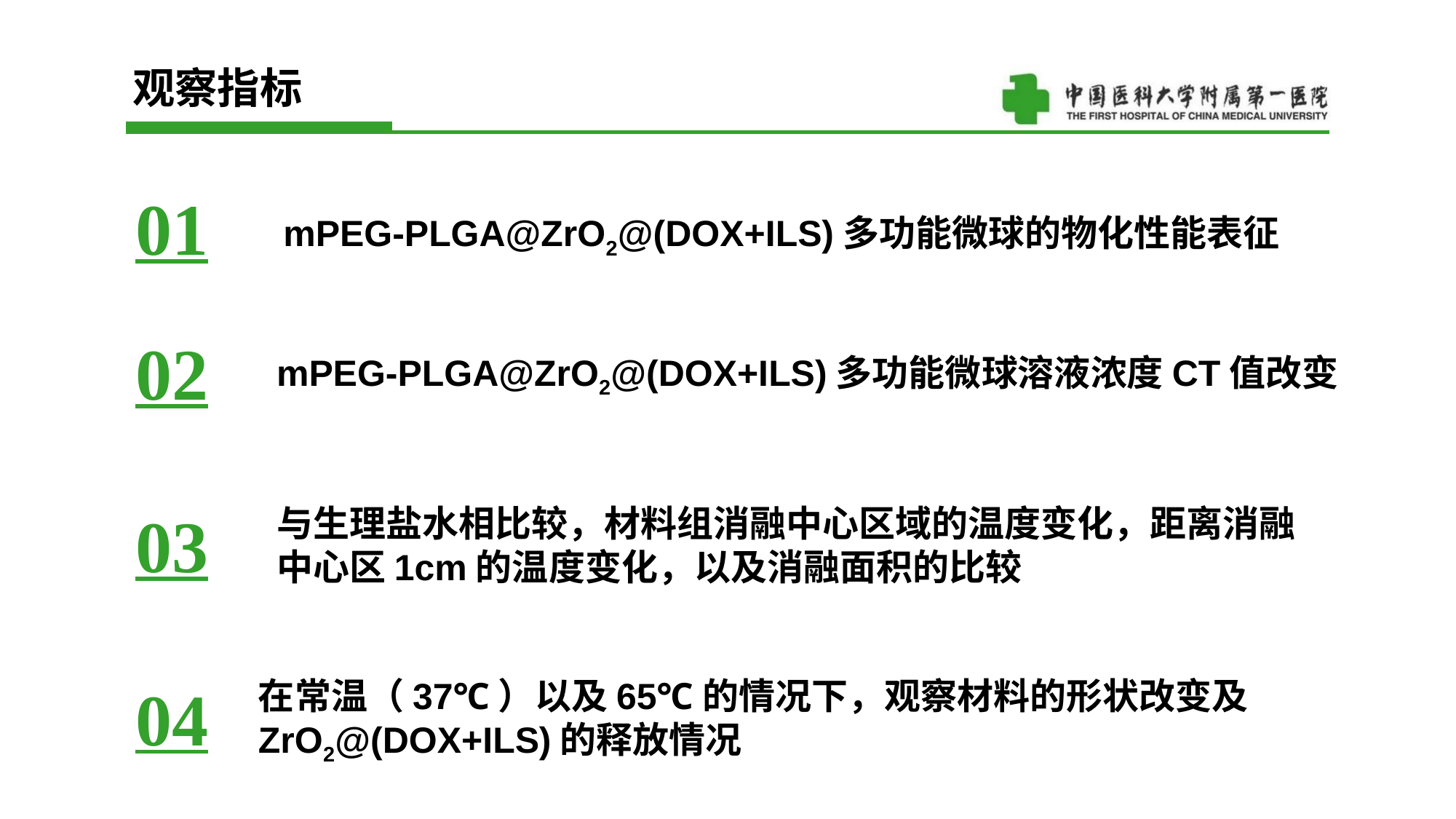

观察指标
01
mPEG-PLGA@ZrO2@(DOX+ILS)多功能微球的物化性能表征
02
mPEG-PLGA@ZrO2@(DOX+ILS)多功能微球溶液浓度CT值改变
03
与生理盐水相比较，材料组消融中心区域的温度变化，距离消融中心区1cm的温度变化，以及消融面积的比较
在常温（37℃）以及65℃的情况下，观察材料的形状改变及ZrO2@(DOX+ILS)的释放情况
04